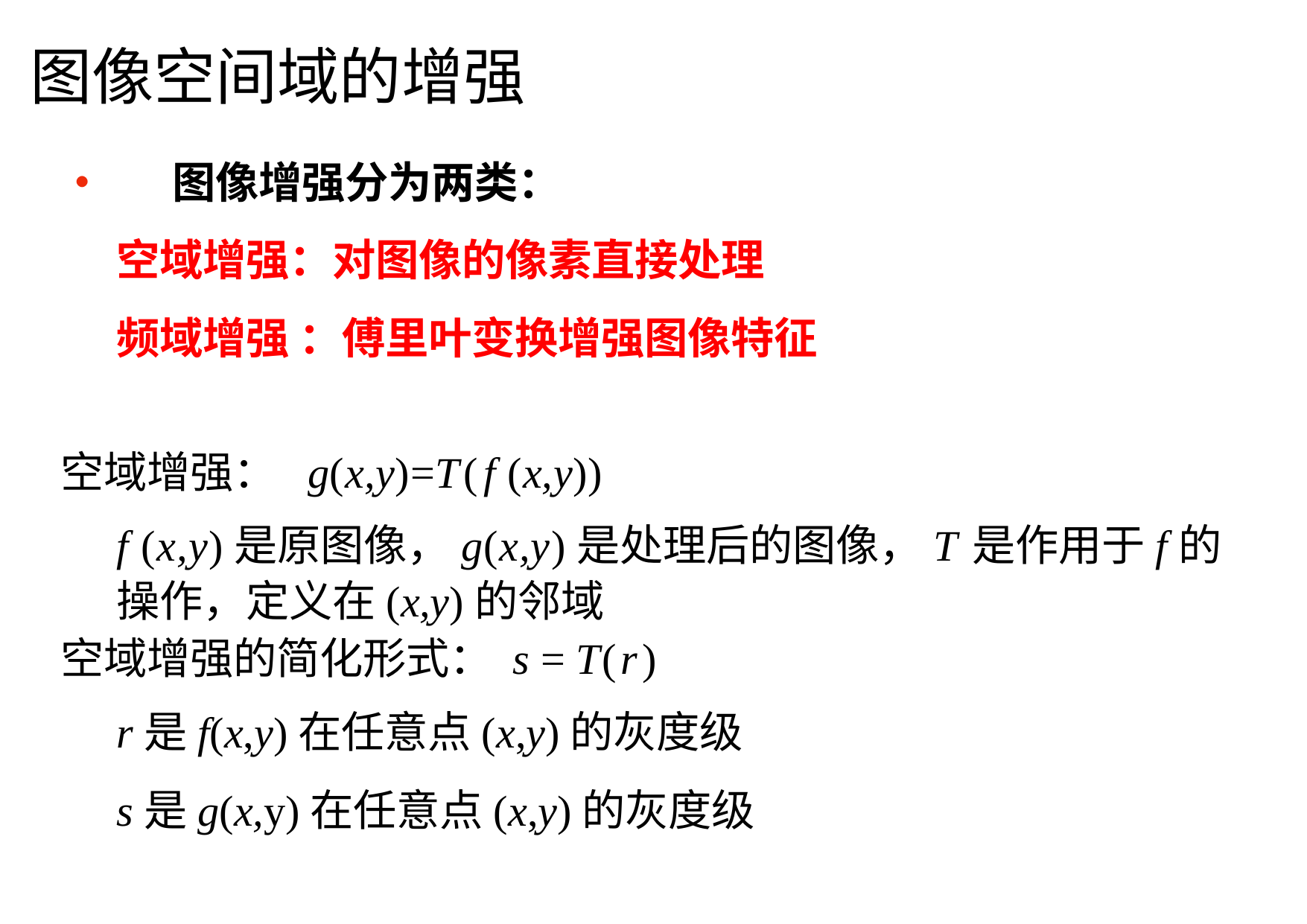

图像空间域的增强
•	图像增强分为两类：
空域增强：对图像的像素直接处理
频域增强 ：傅里叶变换增强图像特征

空域增强： g(x,y)=T ( f (x,y))
f (x,y)是原图像，g(x,y)是处理后的图像，T 是作用于f的操作，定义在(x,y)的邻域
空域增强的简化形式： s = T (r)
r是f(x,y)在任意点(x,y)的灰度级
s是g(x,y)在任意点(x,y)的灰度级